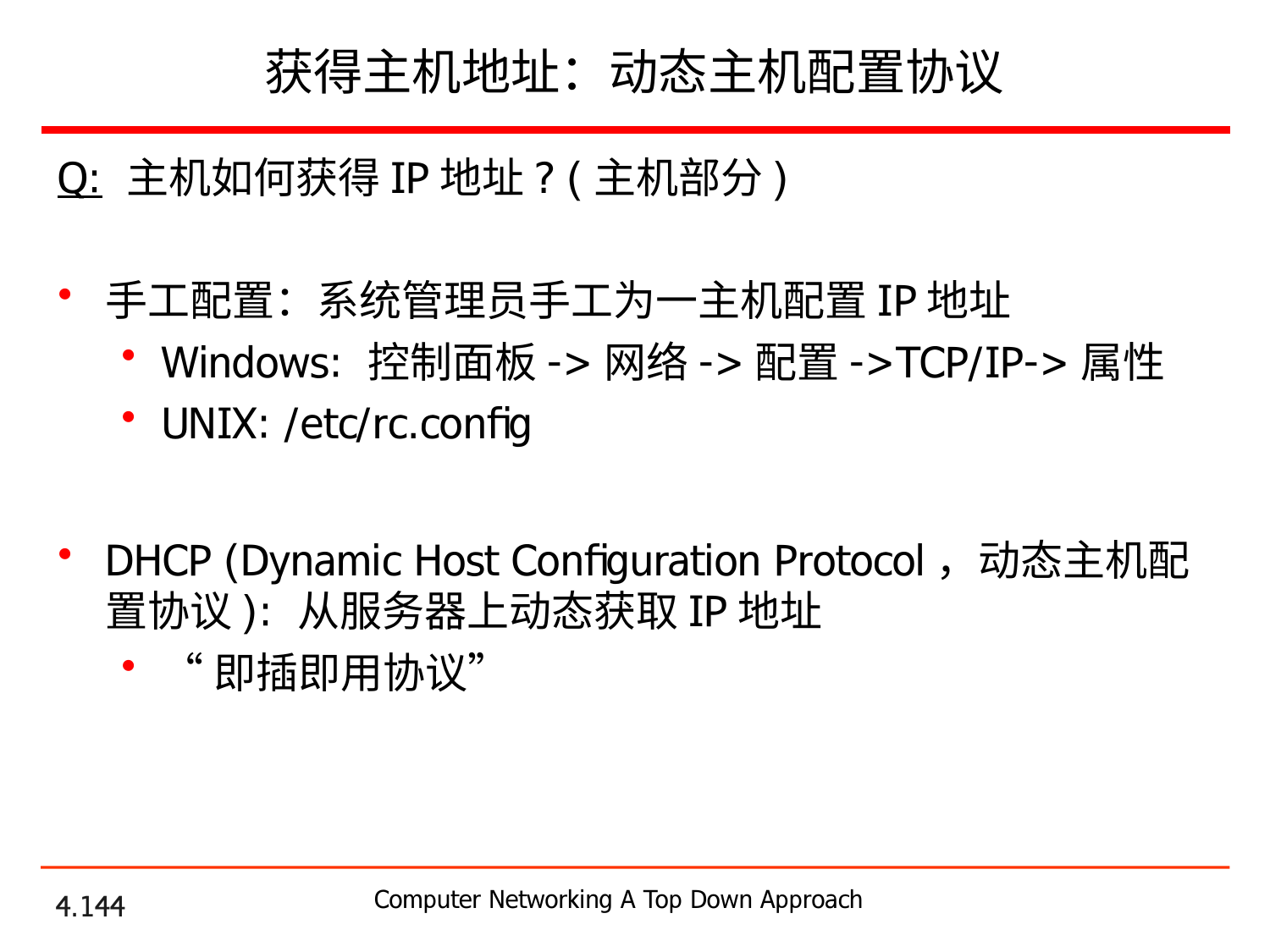

# 获得主机地址：动态主机配置协议
Q: 主机如何获得IP地址? (主机部分)

手工配置：系统管理员手工为一主机配置IP地址
Windows: 控制面板->网络->配置->TCP/IP->属性
UNIX: /etc/rc.config

DHCP (Dynamic Host Configuration Protocol，动态主机配置协议): 从服务器上动态获取IP地址
“即插即用协议”